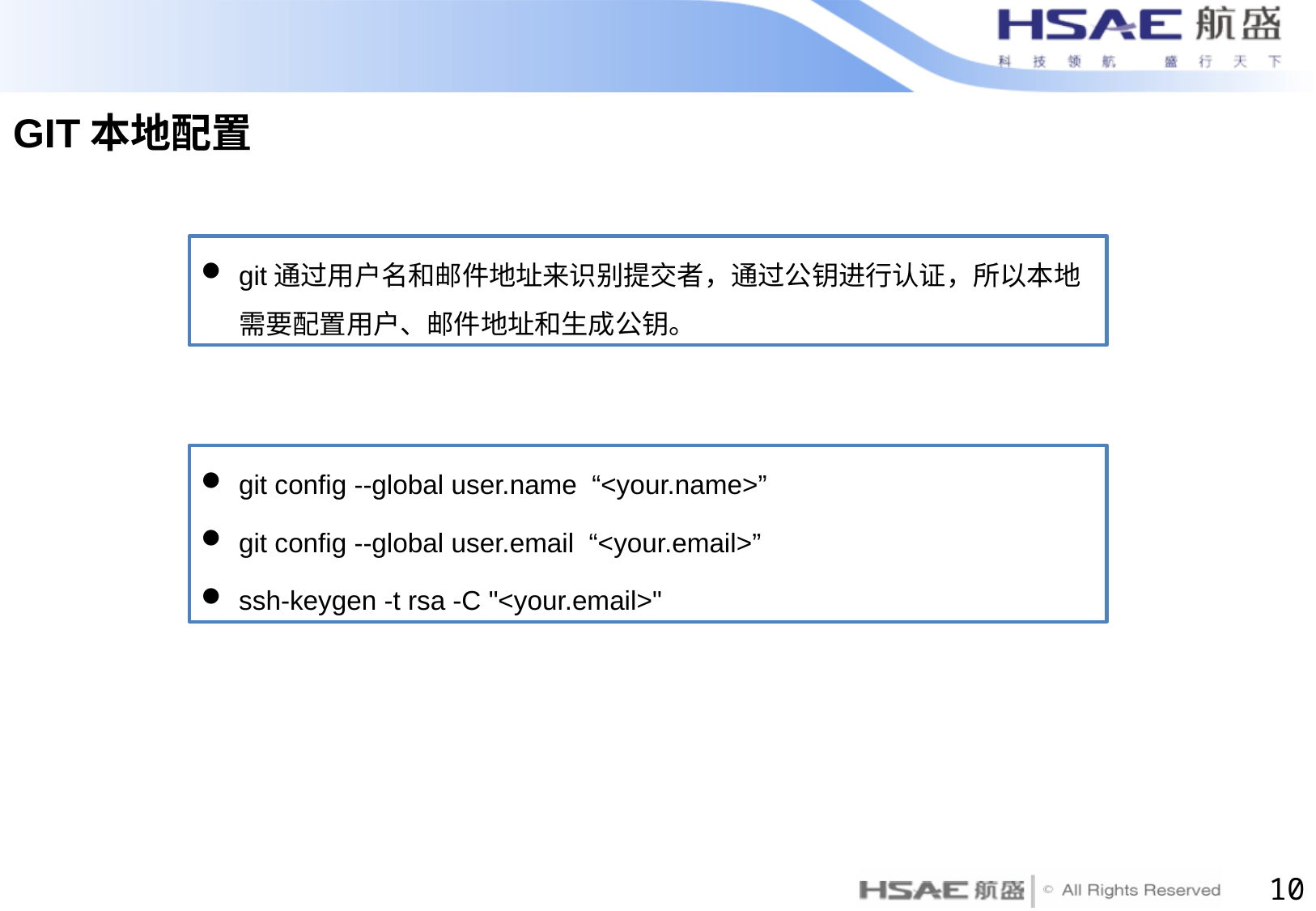

GIT本地配置
git通过用户名和邮件地址来识别提交者，通过公钥进行认证，所以本地需要配置用户、邮件地址和生成公钥。
git config --global user.name  “<your.name>”
git config --global user.email  “<your.email>”
ssh-keygen -t rsa -C "<your.email>"